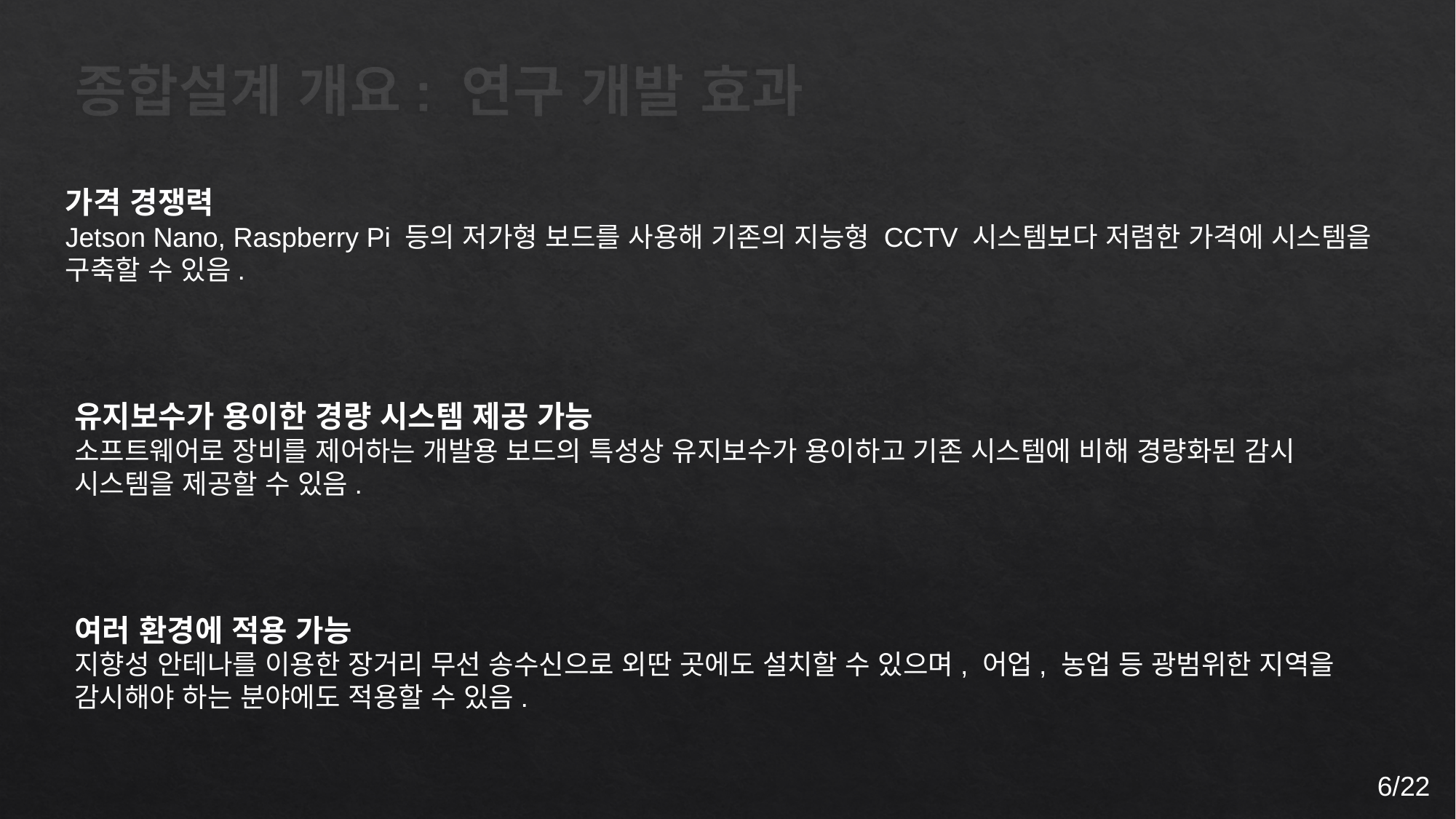

# 종합설계 개요: 연구 개발 효과
가격 경쟁력
Jetson Nano, Raspberry Pi 등의 저가형 보드를 사용해 기존의 지능형 CCTV 시스템보다 저렴한 가격에 시스템을 구축할 수 있음.
유지보수가 용이한 경량 시스템 제공 가능
소프트웨어로 장비를 제어하는 개발용 보드의 특성상 유지보수가 용이하고 기존 시스템에 비해 경량화된 감시 시스템을 제공할 수 있음.
여러 환경에 적용 가능
지향성 안테나를 이용한 장거리 무선 송수신으로 외딴 곳에도 설치할 수 있으며, 어업, 농업 등 광범위한 지역을 감시해야 하는 분야에도 적용할 수 있음.
6/22